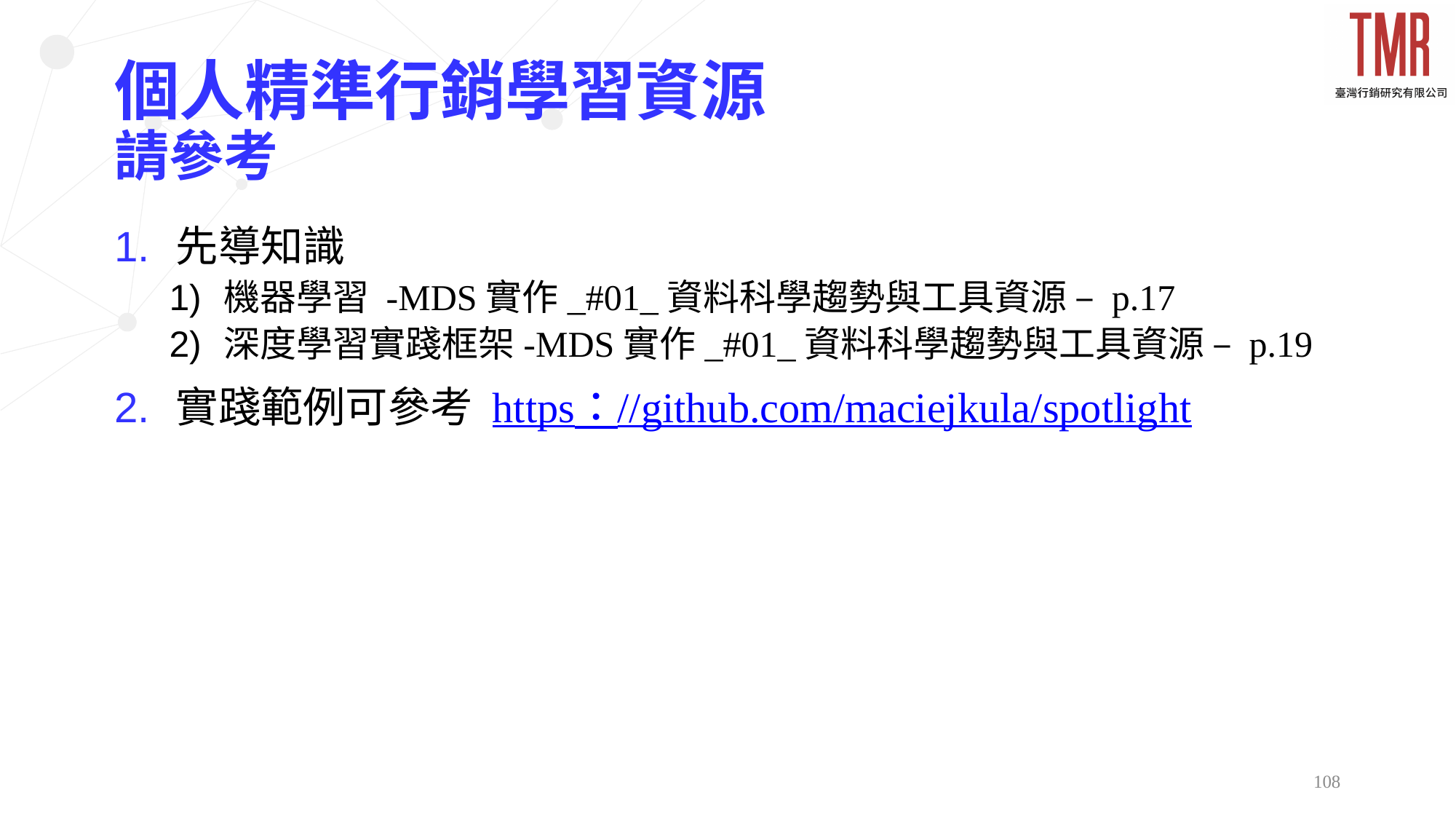

# 個人精準行銷學習資源 請參考
先導知識
機器學習 -MDS實作_#01_資料科學趨勢與工具資源 – p.17
深度學習實踐框架-MDS實作_#01_資料科學趨勢與工具資源 – p.19
實踐範例可參考 https：//github.com/maciejkula/spotlight

108